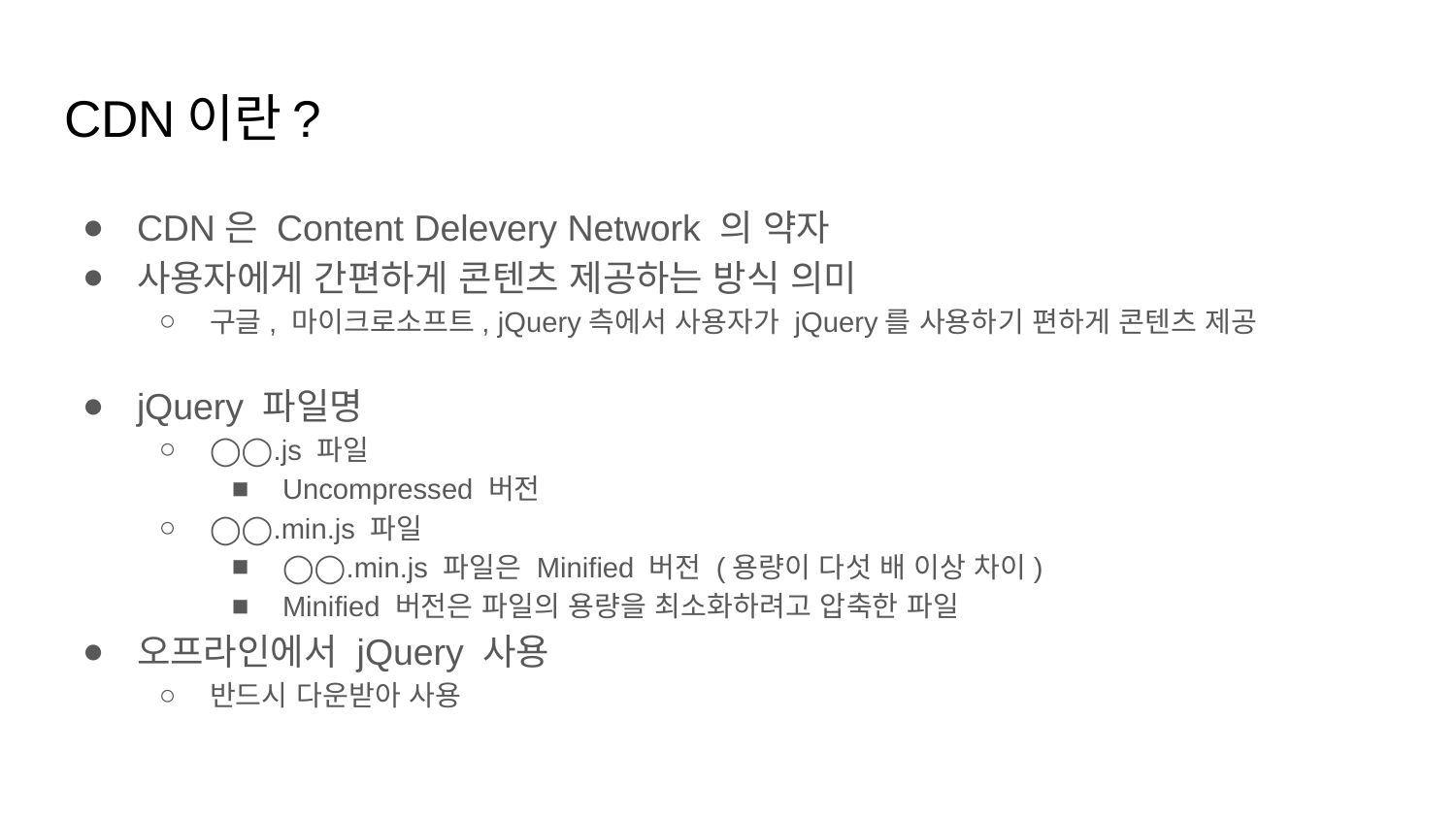

# CDN이란?
CDN은 Content Delevery Network 의 약자
사용자에게 간편하게 콘텐츠 제공하는 방식 의미
구글, 마이크로소프트, jQuery측에서 사용자가 jQuery를 사용하기 편하게 콘텐츠 제공

jQuery 파일명
◯◯.js 파일
Uncompressed 버전
◯◯.min.js 파일
◯◯.min.js 파일은 Minified 버전 (용량이 다섯 배 이상 차이)
Minified 버전은 파일의 용량을 최소화하려고 압축한 파일
오프라인에서 jQuery 사용
반드시 다운받아 사용